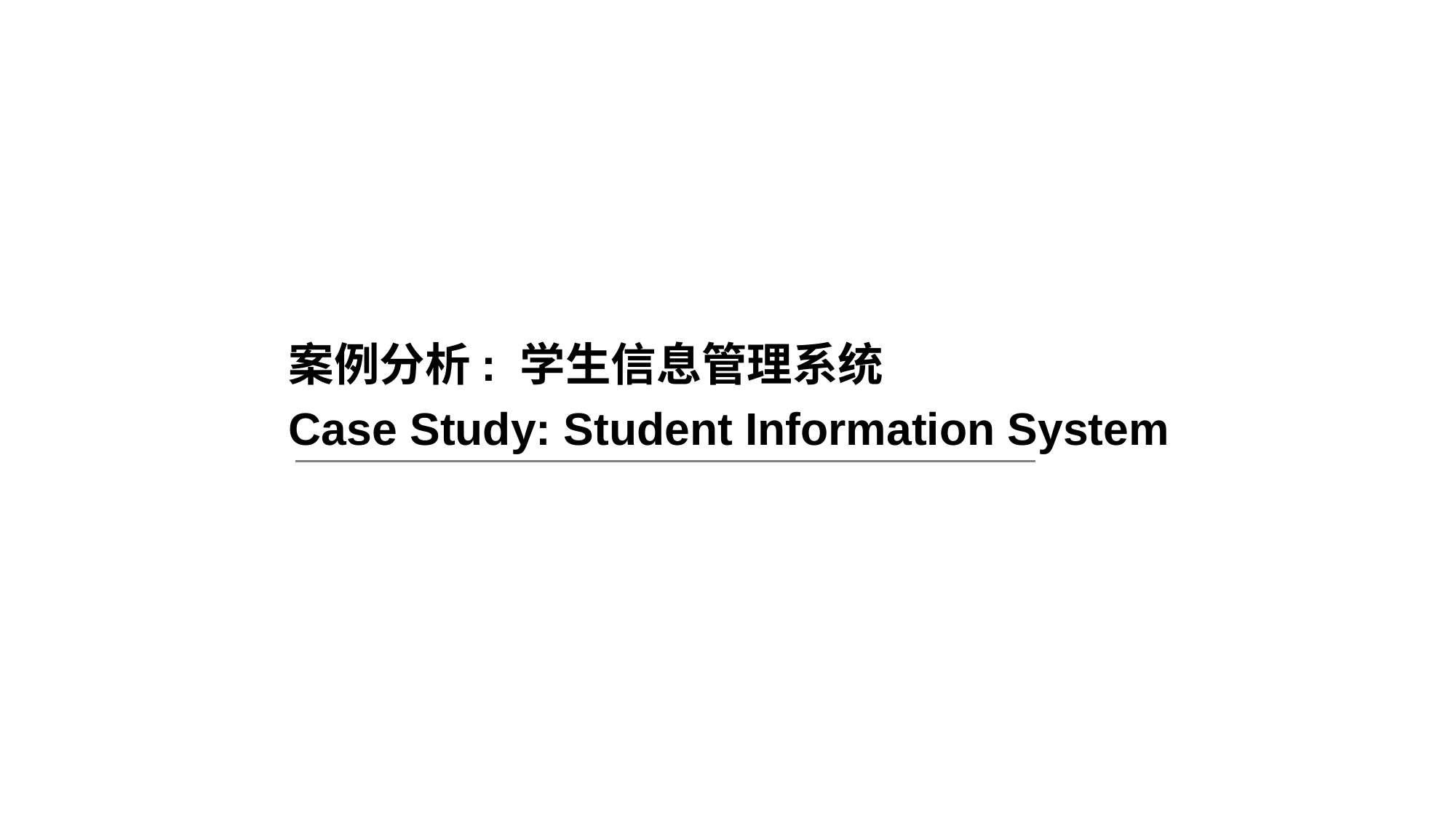

案例分析: 学生信息管理系统
Case Study: Student Information System